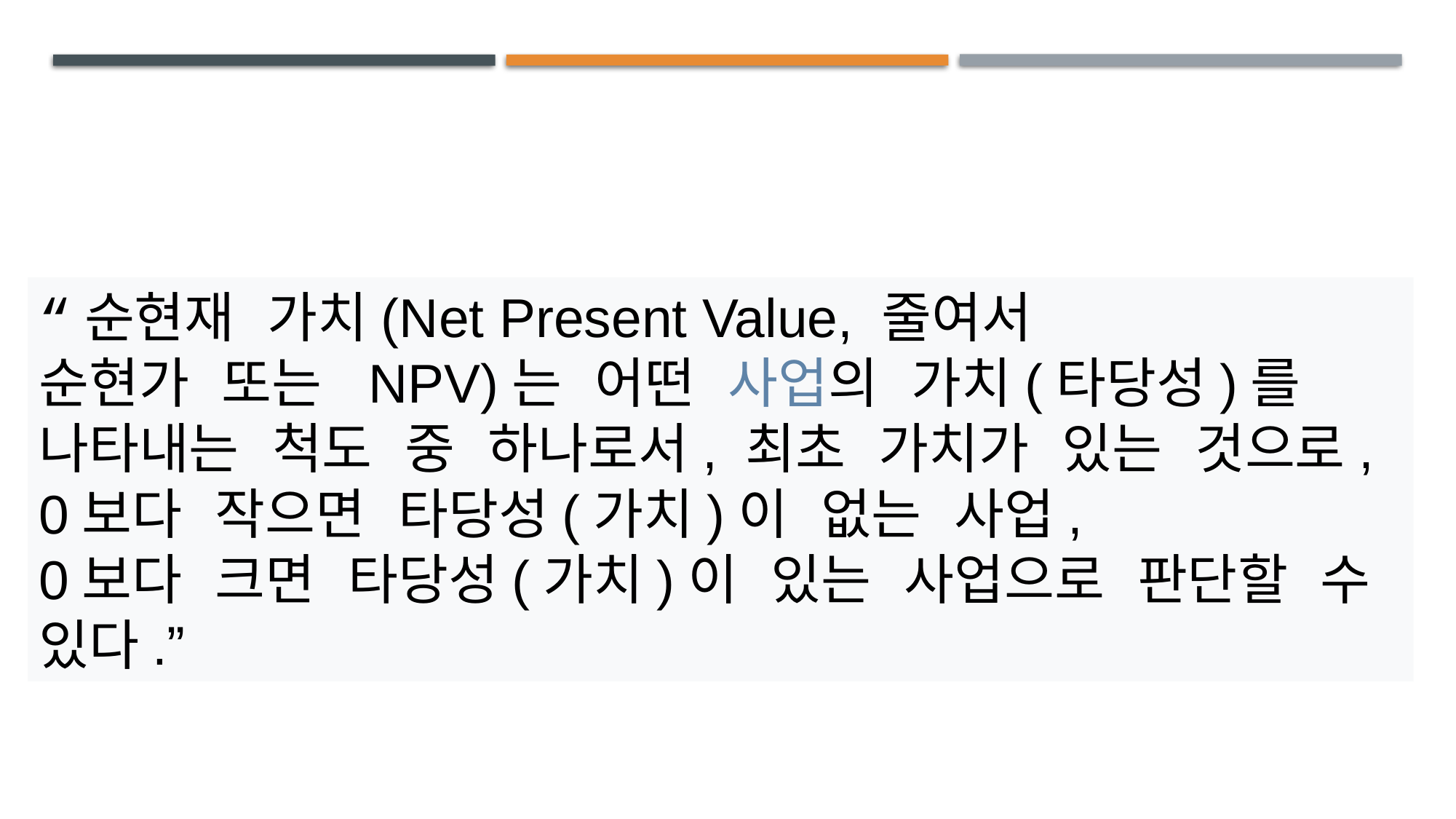

#
“순현재 가치(Net Present Value, 줄여서
순현가 또는 NPV)는 어떤 사업의 가치(타당성)를 나타내는 척도 중 하나로서, 최초 가치가 있는 것으로, 0보다 작으면 타당성(가치)이 없는 사업,
0보다 크면 타당성(가치)이 있는 사업으로 판단할 수 있다.”
“